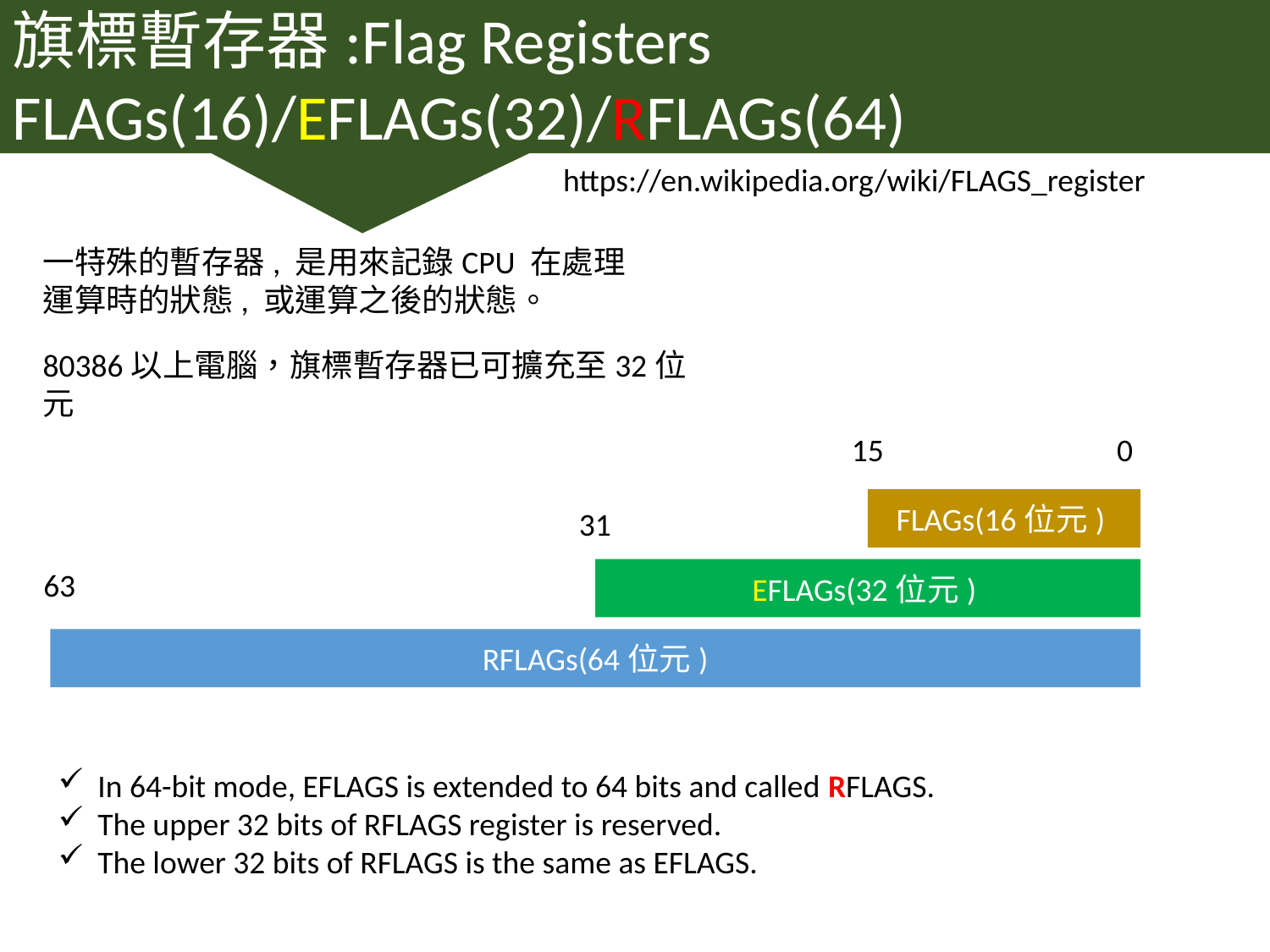

旗標暫存器:Flag Registers
FLAGs(16)/EFLAGs(32)/RFLAGs(64)

https://en.wikipedia.org/wiki/FLAGS_register
一特殊的暫存器, 是用來記錄CPU 在處理運算時的狀態, 或運算之後的狀態。
80386以上電腦，旗標暫存器已可擴充至32位元
15
0
FLAGs(16位元)
31
63
EFLAGs(32位元)
RFLAGs(64位元)
In 64-bit mode, EFLAGS is extended to 64 bits and called RFLAGS.
The upper 32 bits of RFLAGS register is reserved.
The lower 32 bits of RFLAGS is the same as EFLAGS.